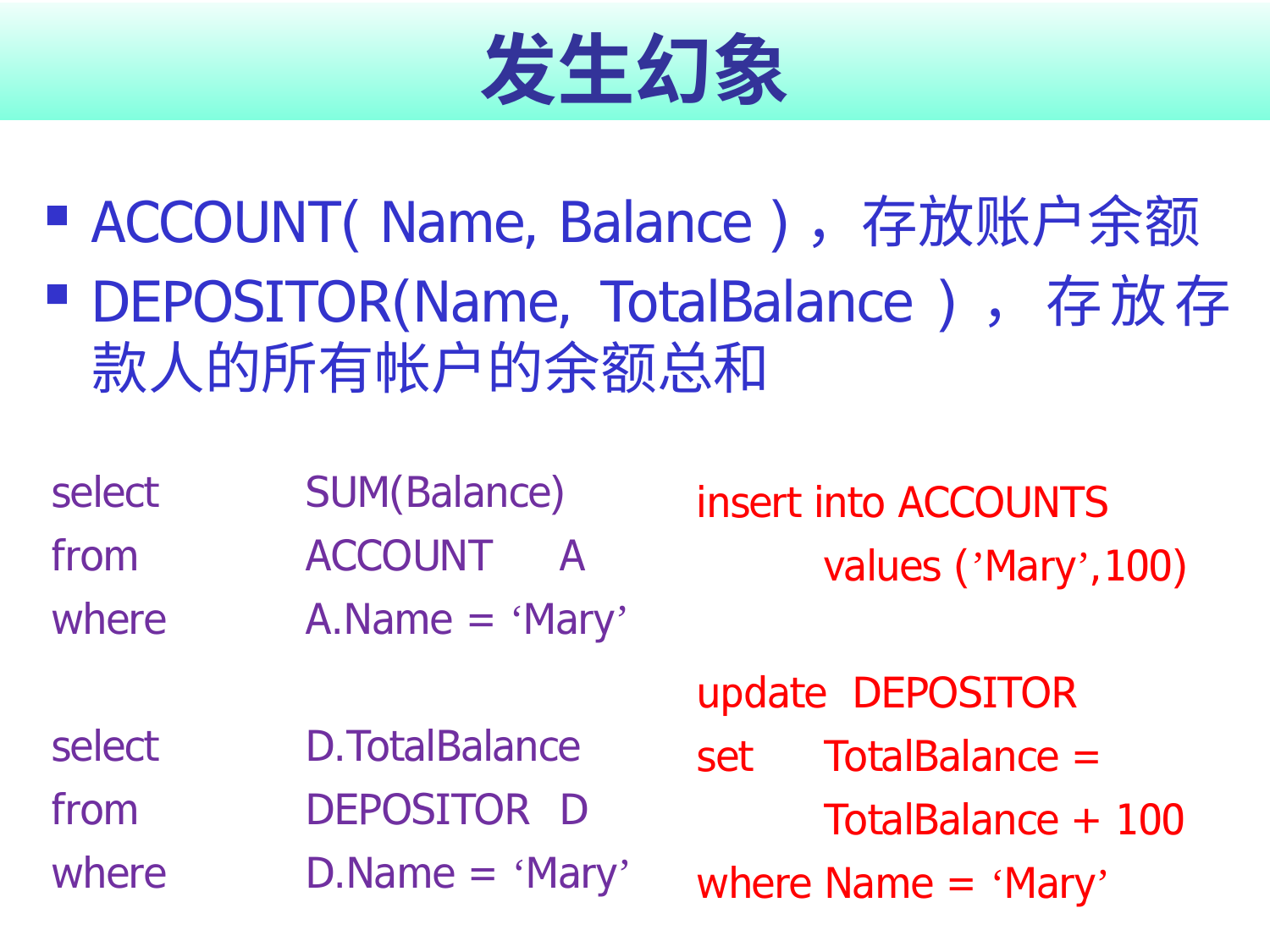

# 发生幻象
ACCOUNT( Name, Balance )，存放账户余额
DEPOSITOR(Name, TotalBalance )，存放存款人的所有帐户的余额总和
select		SUM(Balance)
from		ACCOUNT	A
where		A.Name = ‘Mary’

select		D.TotalBalance
from		DEPOSITOR	D
where		D.Name = ‘Mary’
insert into ACCOUNTS
	values (’Mary’,100)

update  DEPOSITOR
set	TotalBalance =
	TotalBalance + 100
where Name = ‘Mary’